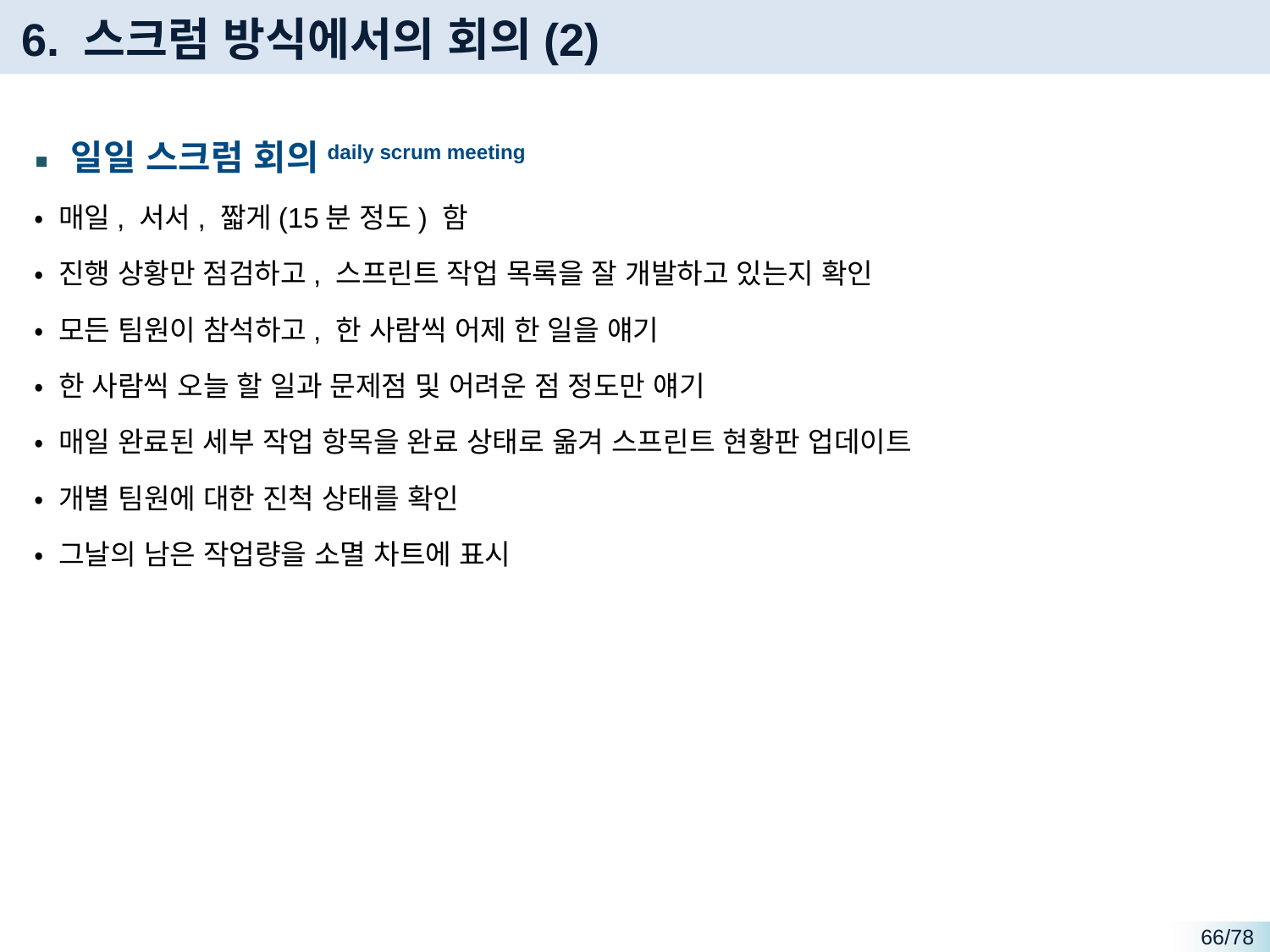

# 6. 스크럼 방식에서의 회의(2)
일일 스크럼 회의daily scrum meeting
• 매일, 서서, 짧게(15분 정도) 함
• 진행 상황만 점검하고, 스프린트 작업 목록을 잘 개발하고 있는지 확인
• 모든 팀원이 참석하고, 한 사람씩 어제 한 일을 얘기
• 한 사람씩 오늘 할 일과 문제점 및 어려운 점 정도만 얘기
• 매일 완료된 세부 작업 항목을 완료 상태로 옮겨 스프린트 현황판 업데이트
• 개별 팀원에 대한 진척 상태를 확인
• 그날의 남은 작업량을 소멸 차트에 표시